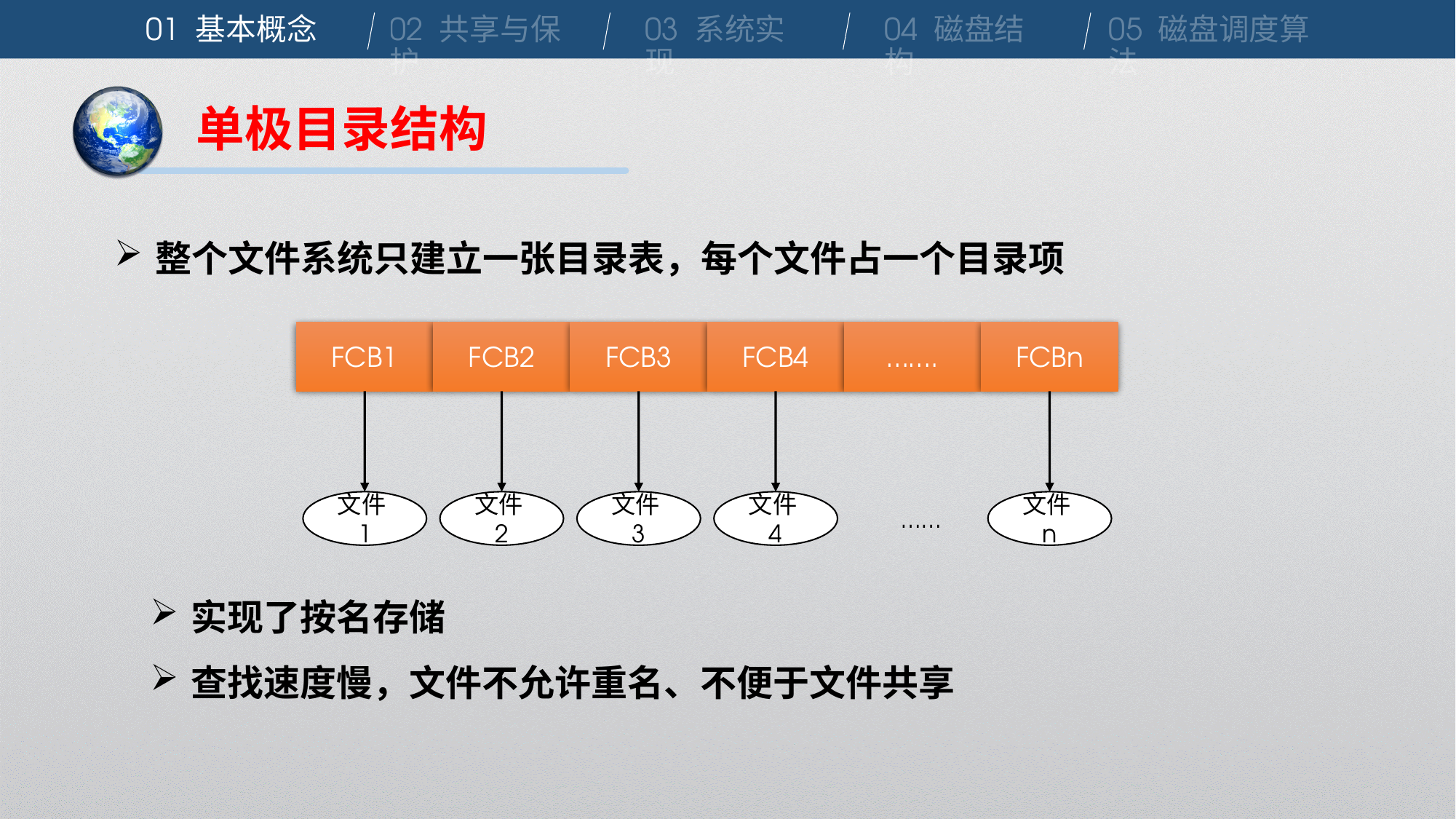

01 基本概念
02 共享与保护
03 系统实现
04 磁盘结构
05 磁盘调度算法
单极目录结构
整个文件系统只建立一张目录表，每个文件占一个目录项
FCB1
FCB2
FCB3
FCB4
…….
FCBn
文件n
文件2
文件1
文件3
文件4
……
实现了按名存储
查找速度慢，文件不允许重名、不便于文件共享